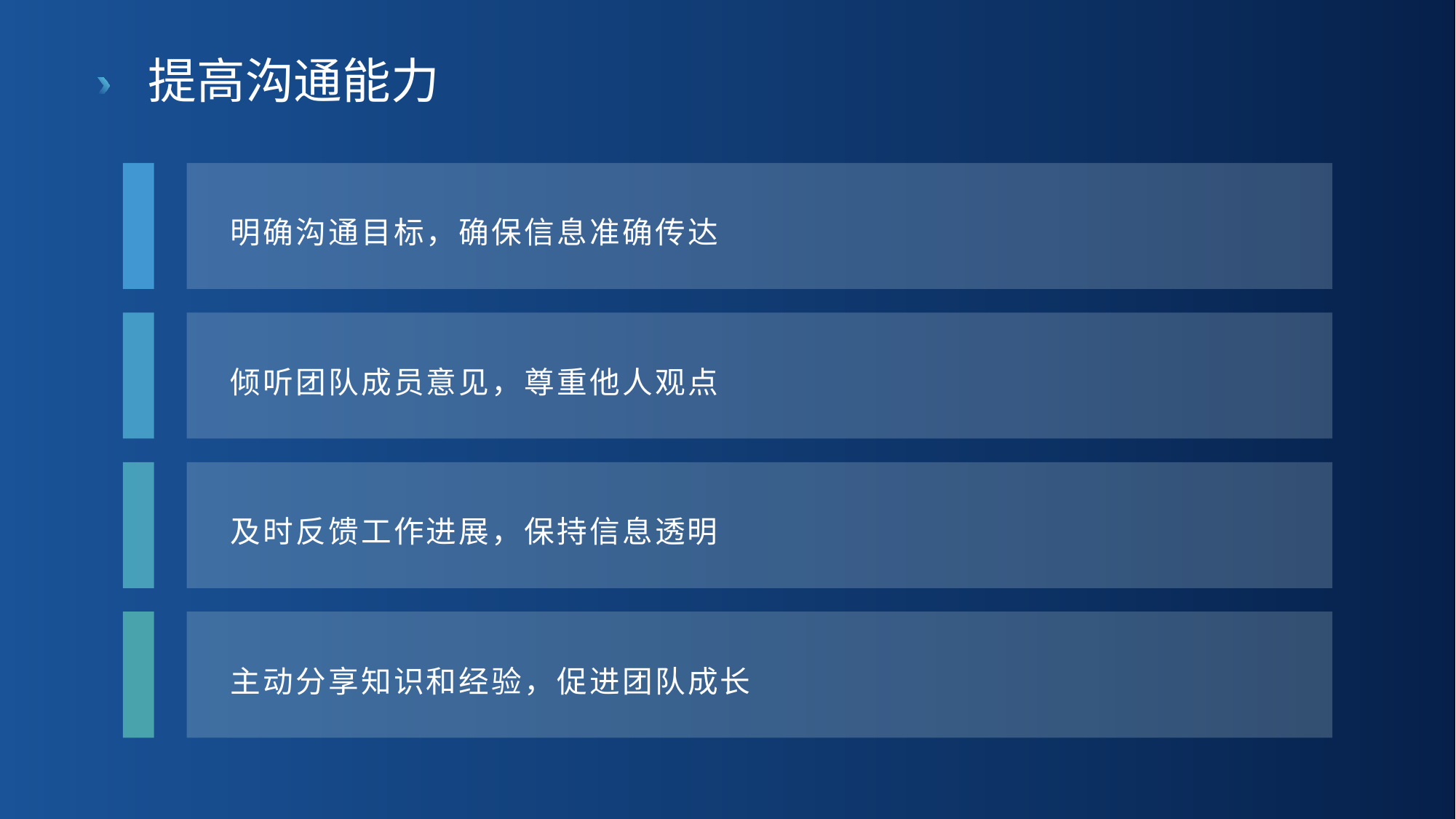

# 提高沟通能力

明确沟通目标，确保信息准确传达

倾听团队成员意见，尊重他人观点

及时反馈工作进展，保持信息透明

主动分享知识和经验，促进团队成长